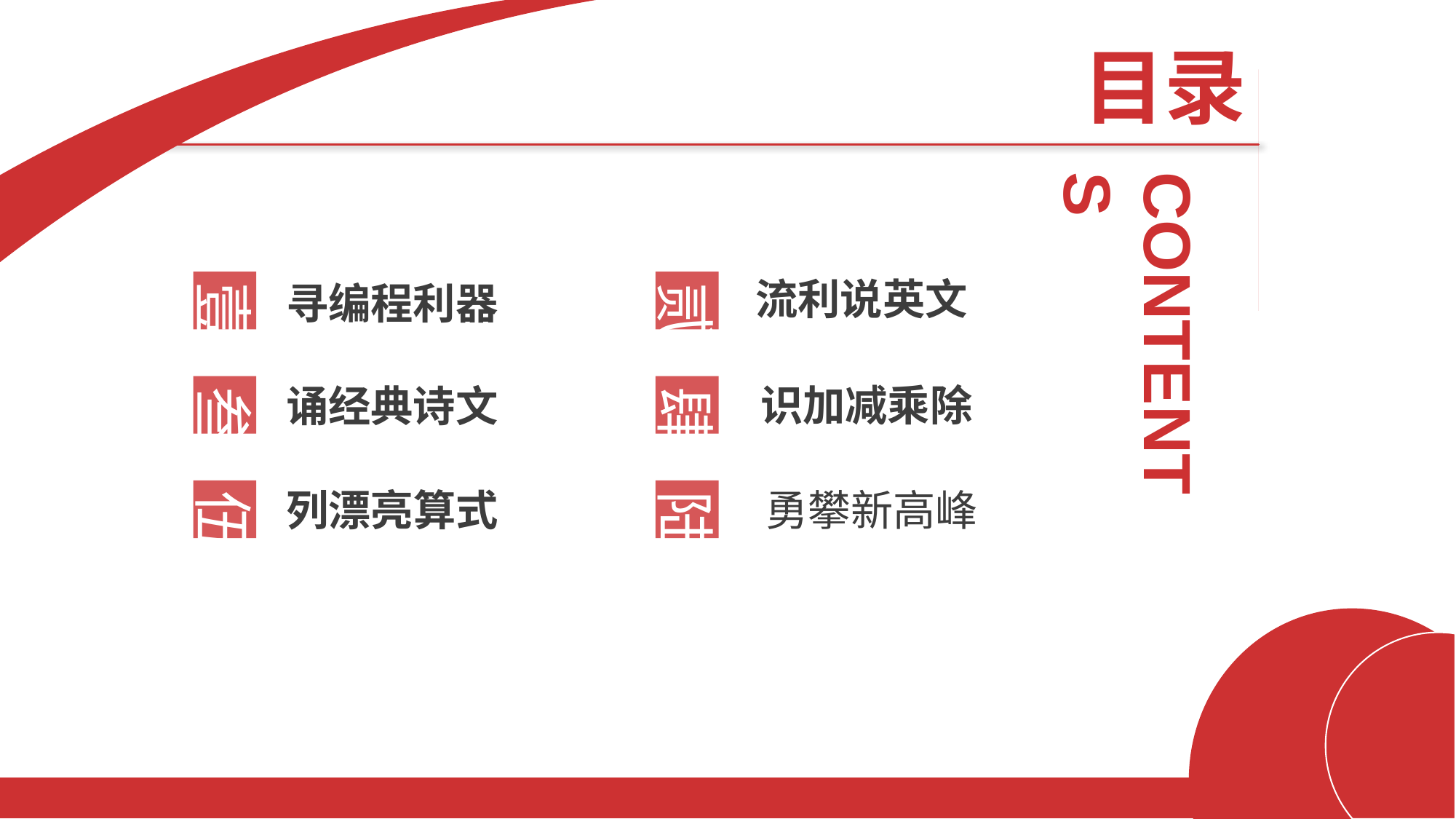

目录
CONTENTS
流利说英文
寻编程利器
壹
贰
识加减乘除
诵经典诗文
叁
肆
列漂亮算式
勇攀新高峰
伍
陆